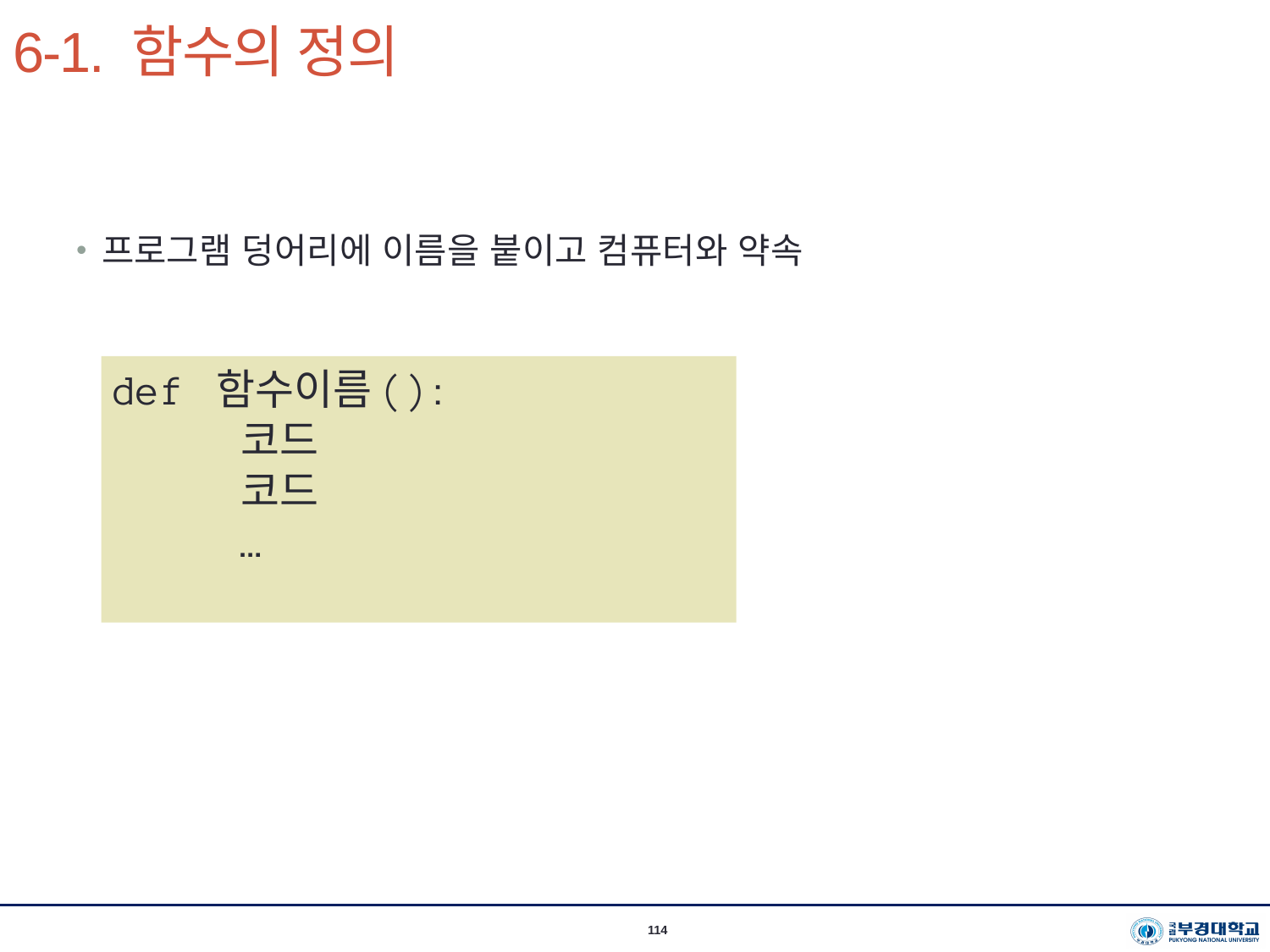

# 6-1. 함수의 정의
시스템경영공학부 이지환 교수(2020-1학기)
114
프로그램 덩어리에 이름을 붙이고 컴퓨터와 약속

def 함수이름():
	코드
	코드
	…